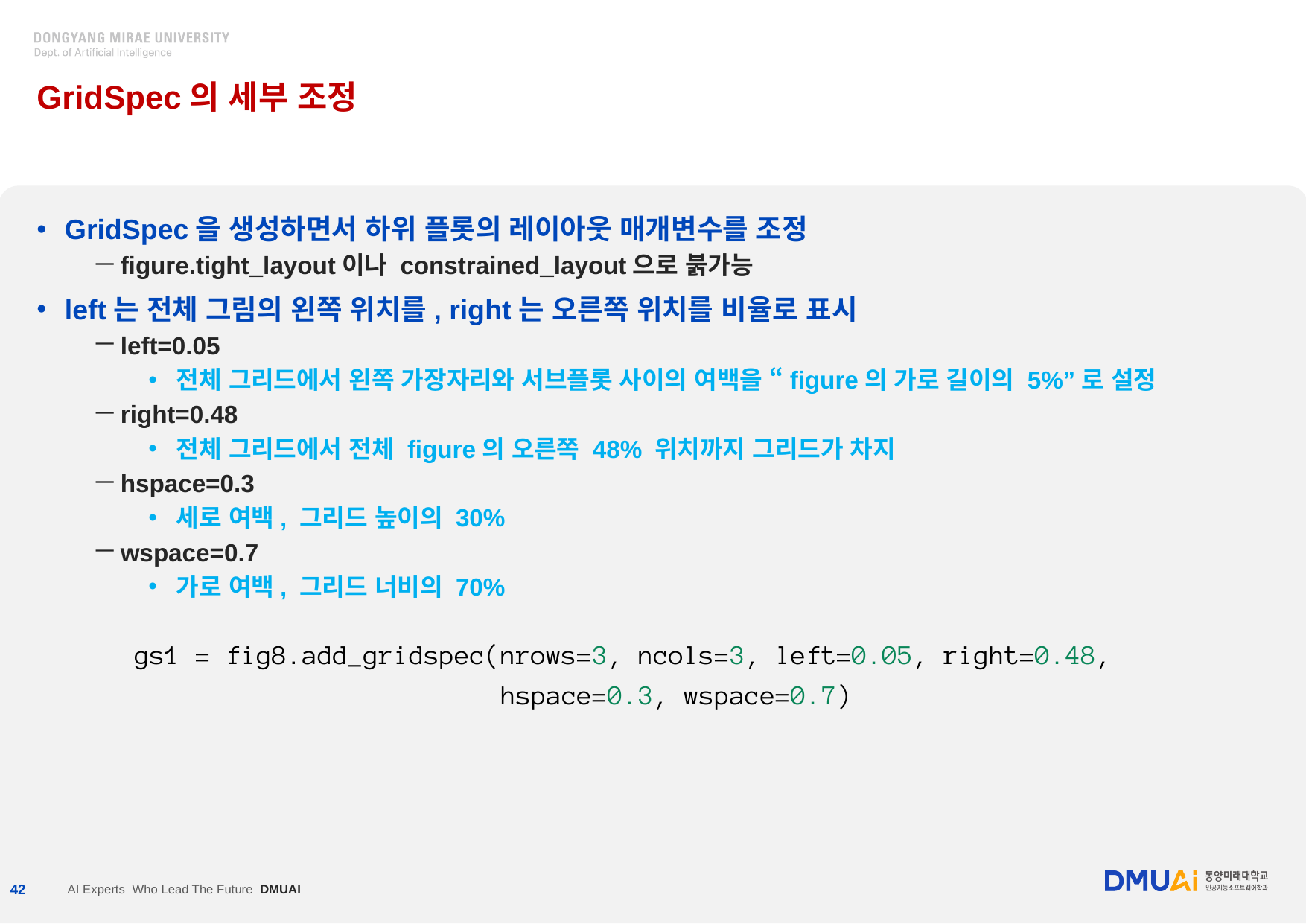

# GridSpec의 세부 조정

GridSpec을 생성하면서 하위 플롯의 레이아웃 매개변수를 조정
figure.tight_layout이나 constrained_layout으로 붉가능
left는 전체 그림의 왼쪽 위치를, right는 오른쪽 위치를 비율로 표시
left=0.05
전체 그리드에서 왼쪽 가장자리와 서브플롯 사이의 여백을 “figure의 가로 길이의 5%”로 설정
right=0.48
전체 그리드에서 전체 figure의 오른쪽 48% 위치까지 그리드가 차지
hspace=0.3
세로 여백, 그리드 높이의 30%
wspace=0.7
가로 여백, 그리드 너비의 70%

gs1 = fig8.add_gridspec(nrows=3, ncols=3, left=0.05, right=0.48,
                        hspace=0.3, wspace=0.7)